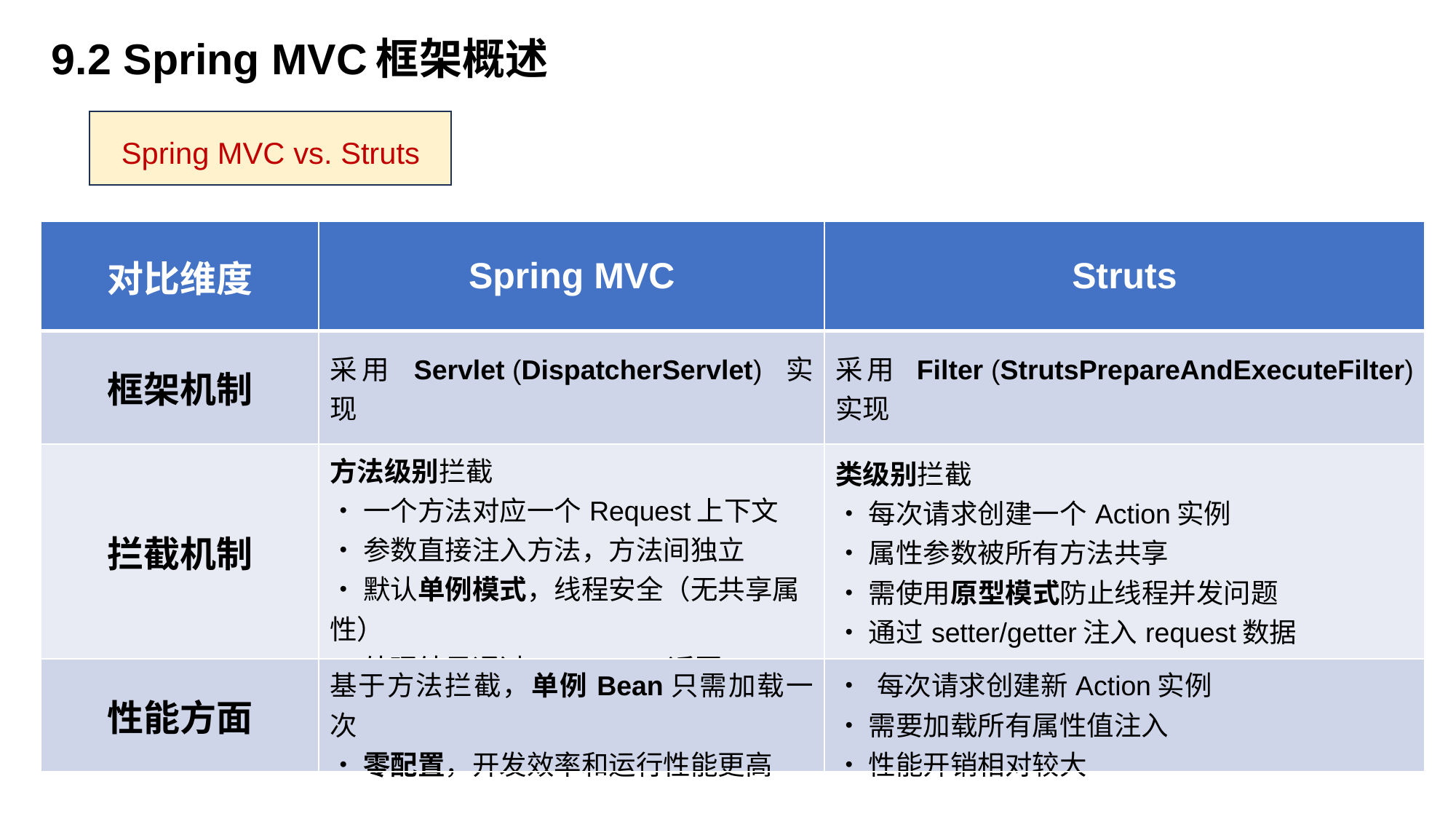

9.2 Spring MVC框架概述

Spring MVC vs. Struts
| 对比维度 | Spring MVC | Struts |
| --- | --- | --- |
| 框架机制 | 采用 Servlet (DispatcherServlet) 实现 | 采用 Filter (StrutsPrepareAndExecuteFilter) 实现 |
| 拦截机制 | 方法级别拦截 • 一个方法对应一个Request上下文 • 参数直接注入方法，方法间独立 • 默认单例模式，线程安全（无共享属性） • 处理结果通过ModelMap返回 | 类级别拦截 • 每次请求创建一个Action实例 • 属性参数被所有方法共享 • 需使用原型模式防止线程并发问题 • 通过setter/getter注入request数据 |
| 性能方面 | 基于方法拦截，单例Bean只需加载一次 • 零配置，开发效率和运行性能更高 | • 每次请求创建新Action实例 • 需要加载所有属性值注入 • 性能开销相对较大 |